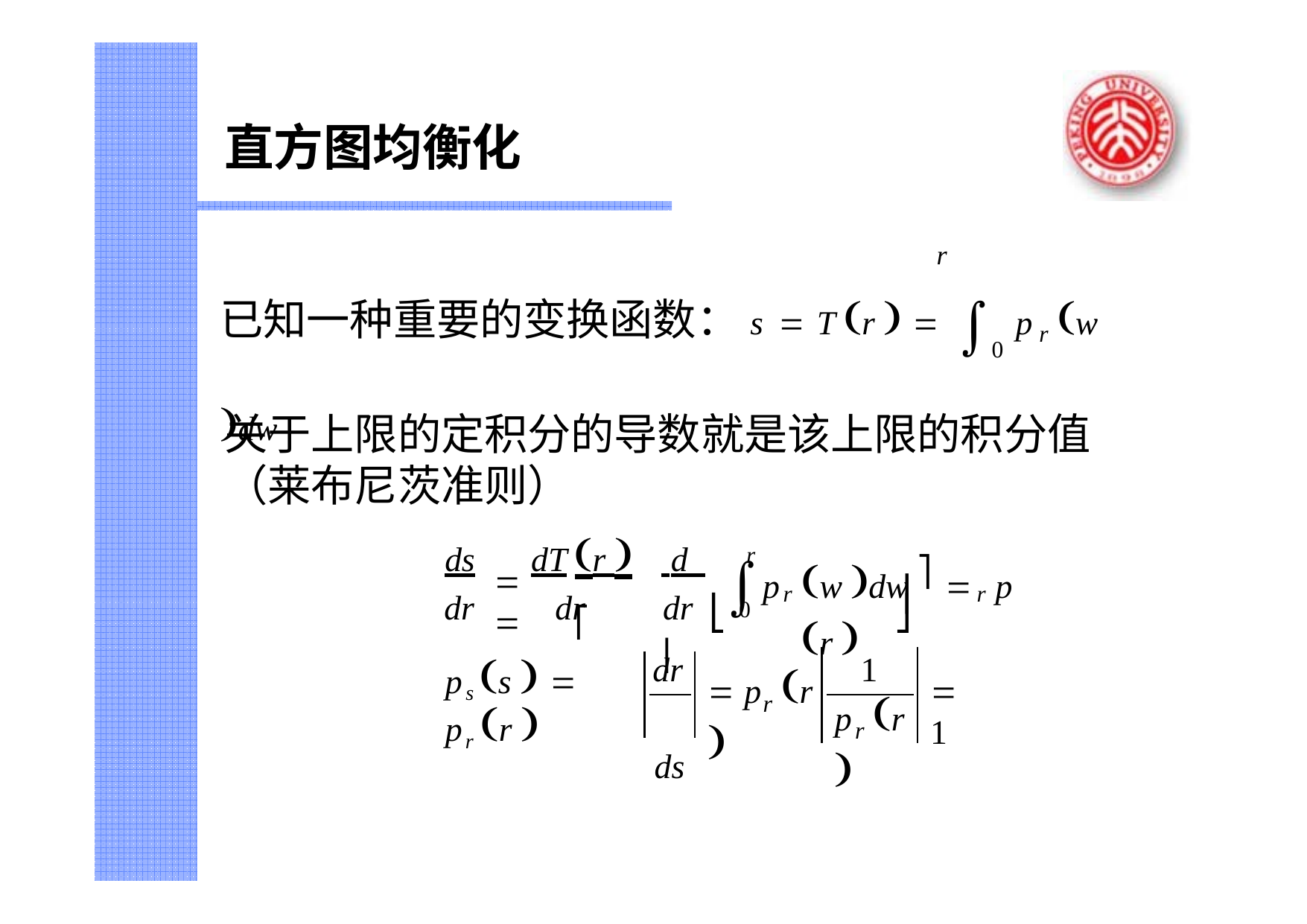

直方图均衡化
# 已知一种重要的变换函数：s = T (r ) =  ∫0  pr (w )dw
r
关于上限的定积分的导数就是该上限的积分值
（莱布尼茨准则）
(r )	 d   ⎡
ds	dT
dr	dr
r
p	(w )dw ⎤ =	p	(r )
∫
=	=
⎥
r
r
dr	⎢
⎣
⎦
0

dr
1

ps (s ) =	pr (r )
ds
=	p	(r )
= 1
p	(r )
r

r